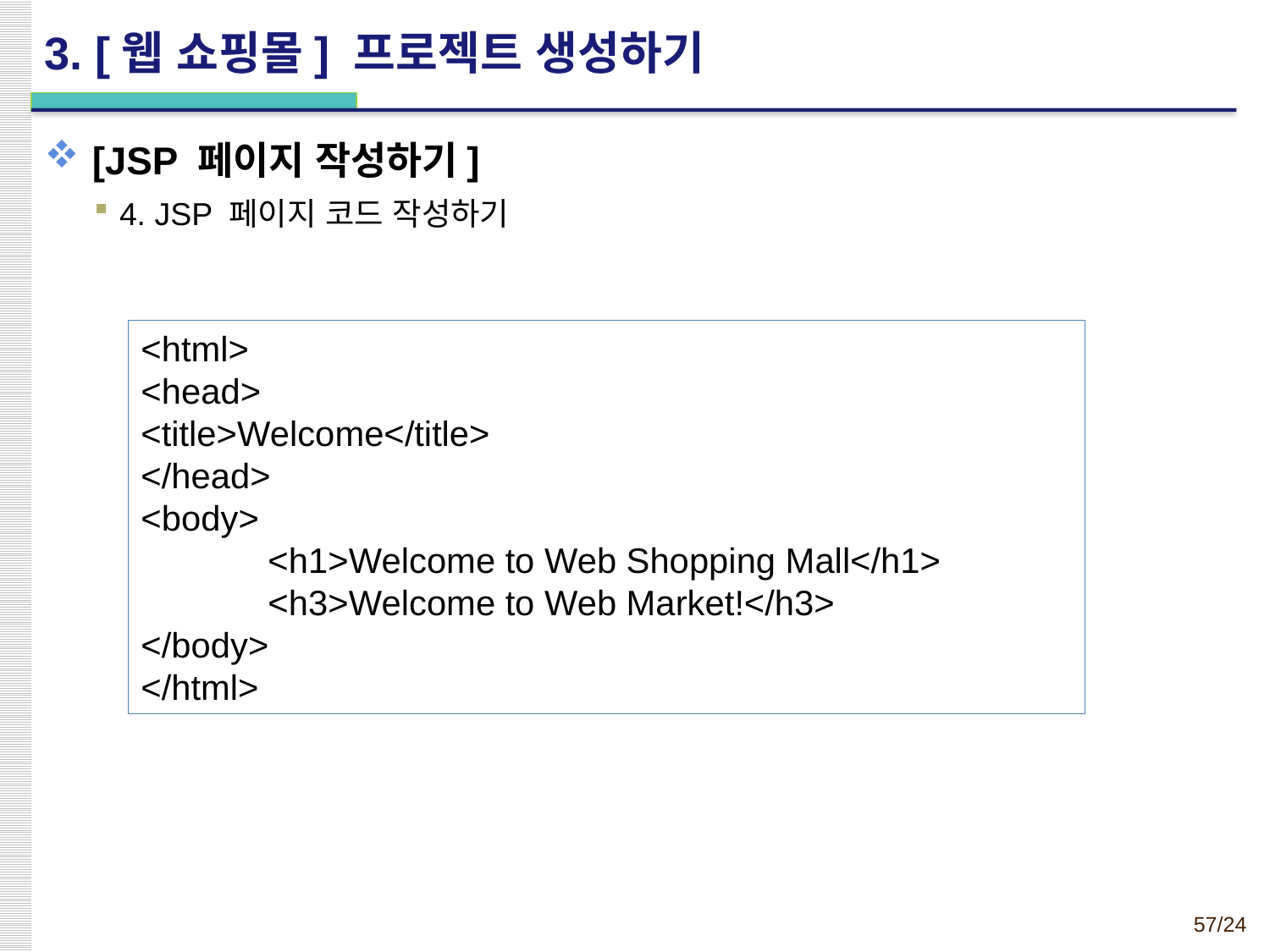

# 3. [웹 쇼핑몰] 프로젝트 생성하기
[JSP 페이지 작성하기]
4. JSP 페이지 코드 작성하기

<html>
<head>
<title>Welcome</title>
</head>
<body>
	<h1>Welcome to Web Shopping Mall</h1>
	<h3>Welcome to Web Market!</h3>
</body>
</html>